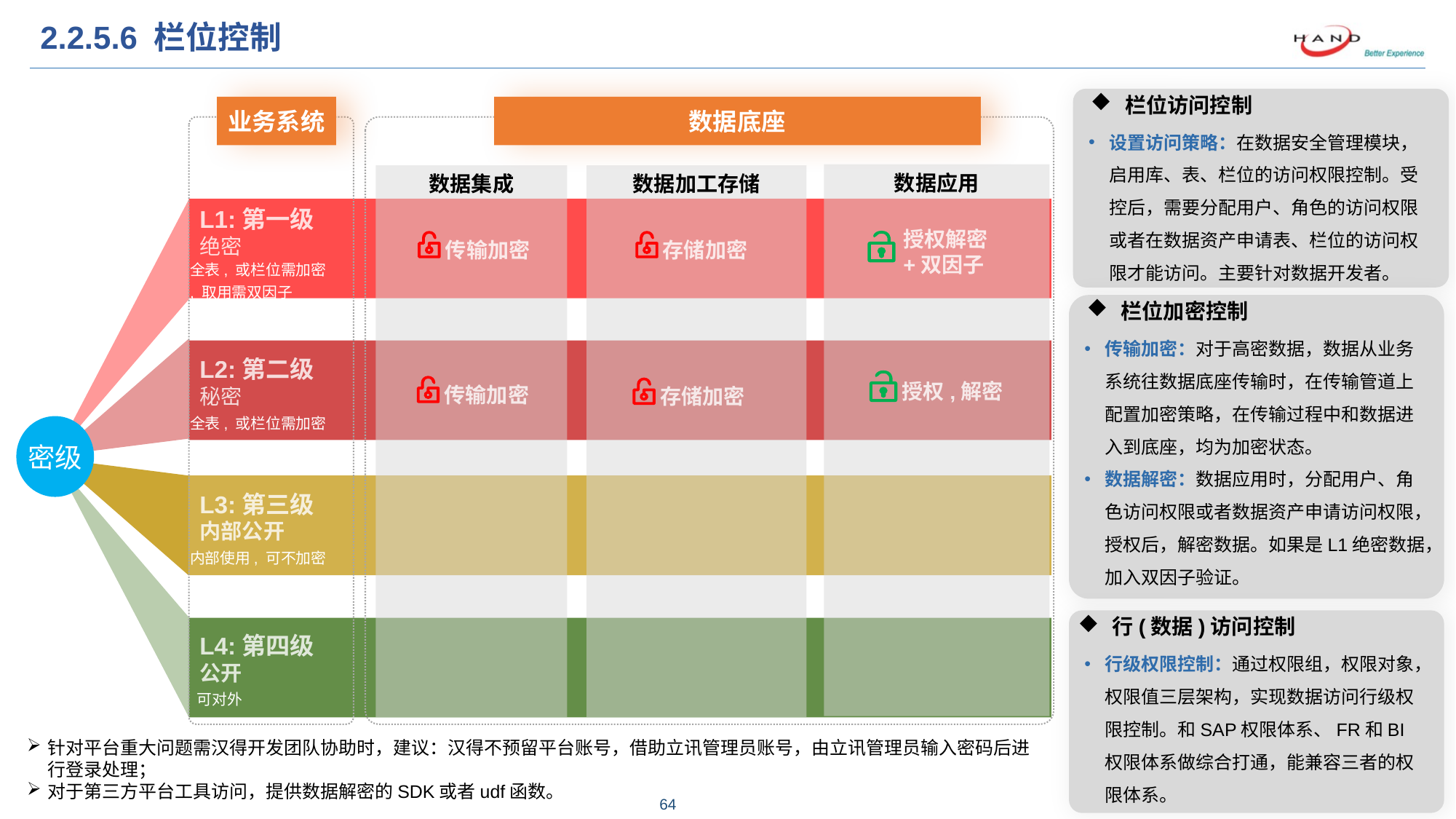

# 2.2.5.6 栏位控制
栏位访问控制

设置访问策略：在数据安全管理模块，启用库、表、栏位的访问权限控制。受控后，需要分配用户、角色的访问权限或者在数据资产申请表、栏位的访问权限才能访问。主要针对数据开发者。
业务系统

数据底座

数据应用
数据集成
数据加工存储

L1:第一级
绝密

全表, 或栏位需加密
, 取用需双因子

L2:第二级
秘密
全表, 或栏位需加密

L3:第三级
内部公开
内部使用, 可不加密

L4:第四级
公开
可对外
授权解密
+双因子

传输加密

存储加密

授权,解密

传输加密

存储加密
密级
栏位加密控制

传输加密：对于高密数据，数据从业务系统往数据底座传输时，在传输管道上配置加密策略，在传输过程中和数据进入到底座，均为加密状态。
数据解密：数据应用时，分配用户、角色访问权限或者数据资产申请访问权限，授权后，解密数据。如果是L1绝密数据，加入双因子验证。
行(数据)访问控制

行级权限控制：通过权限组，权限对象，权限值三层架构，实现数据访问行级权限控制。和SAP权限体系、FR和BI权限体系做综合打通，能兼容三者的权限体系。
针对平台重大问题需汉得开发团队协助时，建议：汉得不预留平台账号，借助立讯管理员账号，由立讯管理员输入密码后进行登录处理；
对于第三方平台工具访问，提供数据解密的SDK或者udf函数。